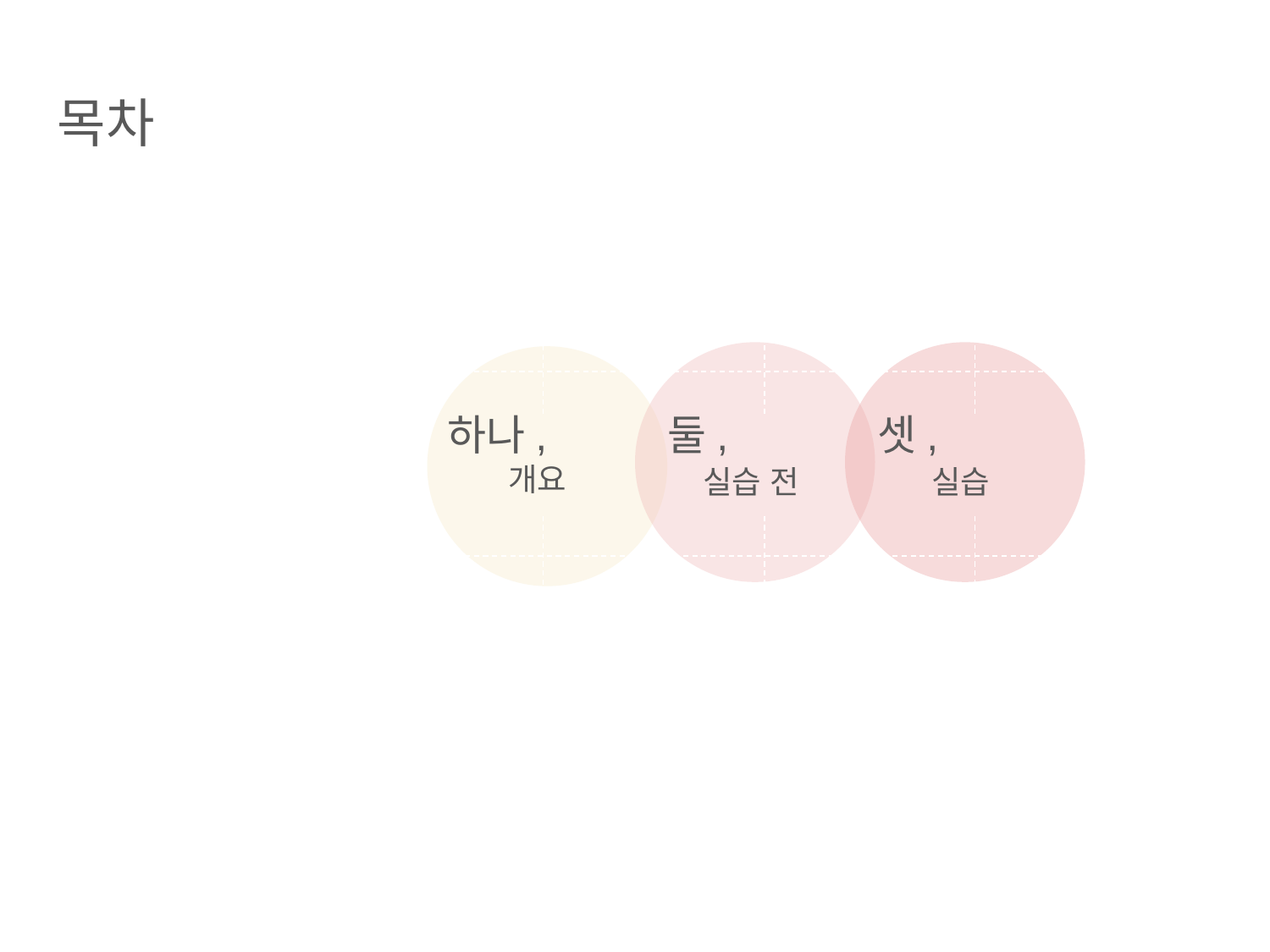

목차

하나,
둘,
셋,
실습
개요
실습 전